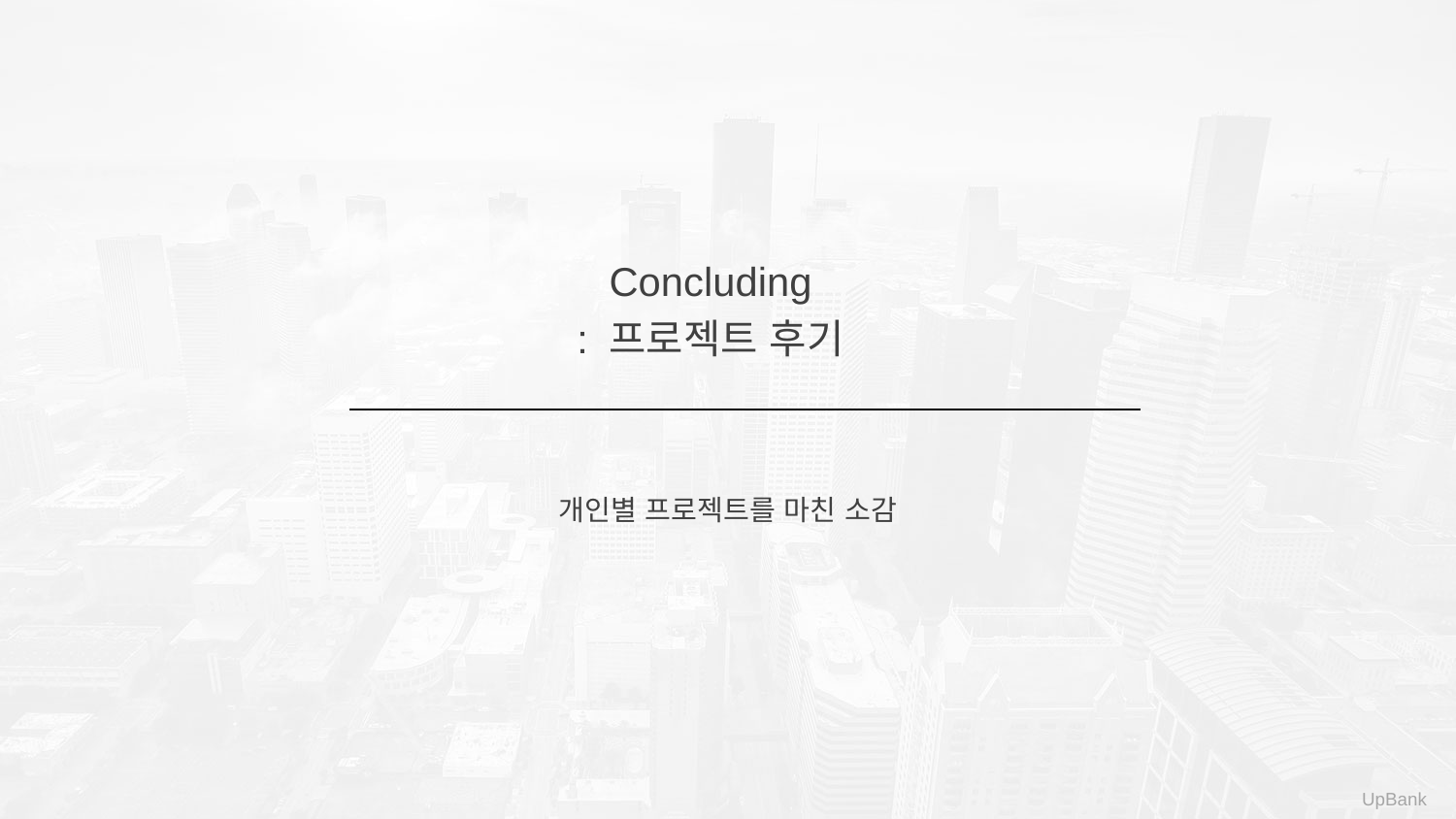

Concluding
: 프로젝트 후기
개인별 프로젝트를 마친 소감